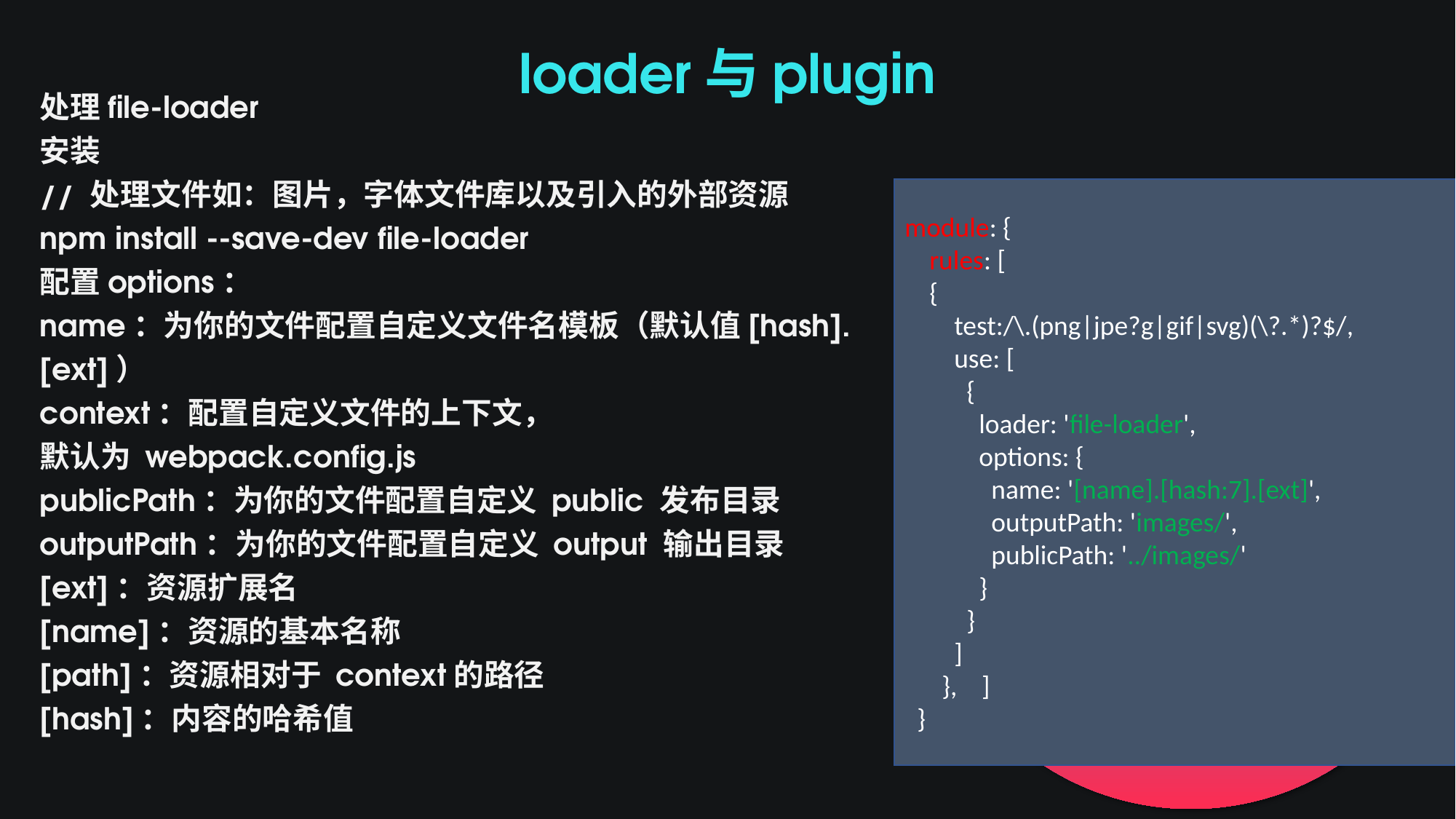

loader与plugin

处理file-loader
安装
// 处理文件如：图片，字体文件库以及引入的外部资源
npm install --save-dev file-loader
配置options：
name：为你的文件配置自定义文件名模板（默认值[hash].[ext]）
context：配置自定义文件的上下文，
默认为 webpack.config.js
publicPath：为你的文件配置自定义 public 发布目录
outputPath：为你的文件配置自定义 output 输出目录
[ext]：资源扩展名
[name]：资源的基本名称
[path]：资源相对于 context的路径
[hash]：内容的哈希值
module: {
    rules: [
    {
        test:/\.(png|jpe?g|gif|svg)(\?.*)?$/,
        use: [
          {
            loader: 'file-loader',
            options: {
              name: '[name].[hash:7].[ext]',
              outputPath: 'images/',
              publicPath: '../images/'
            }
          }
        ]
      },    ]
  }